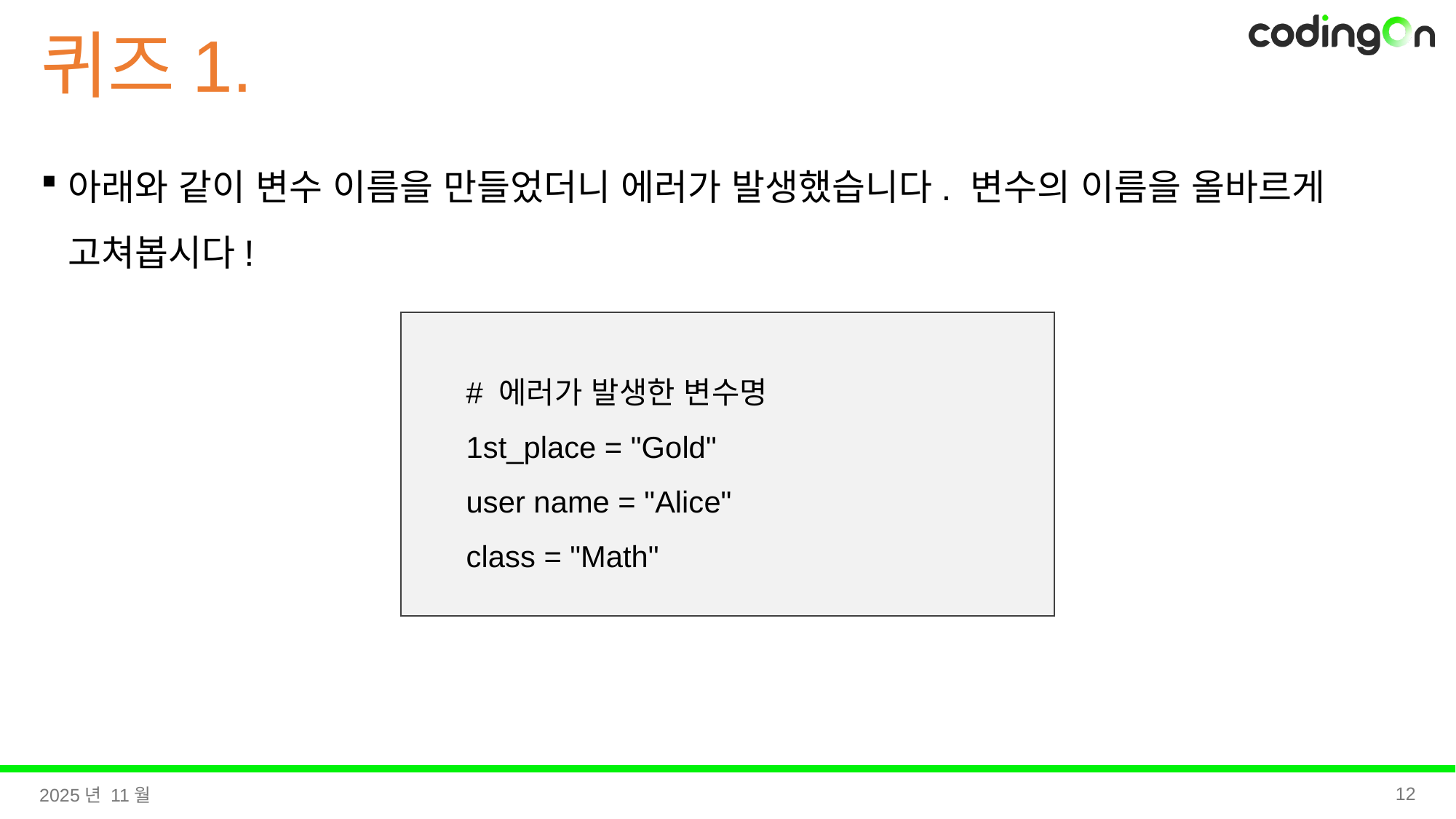

퀴즈1.
아래와 같이 변수 이름을 만들었더니 에러가 발생했습니다. 변수의 이름을 올바르게 고쳐봅시다!

# 에러가 발생한 변수명
1st_place = "Gold"
user name = "Alice"
class = "Math"
12
2025년 11월